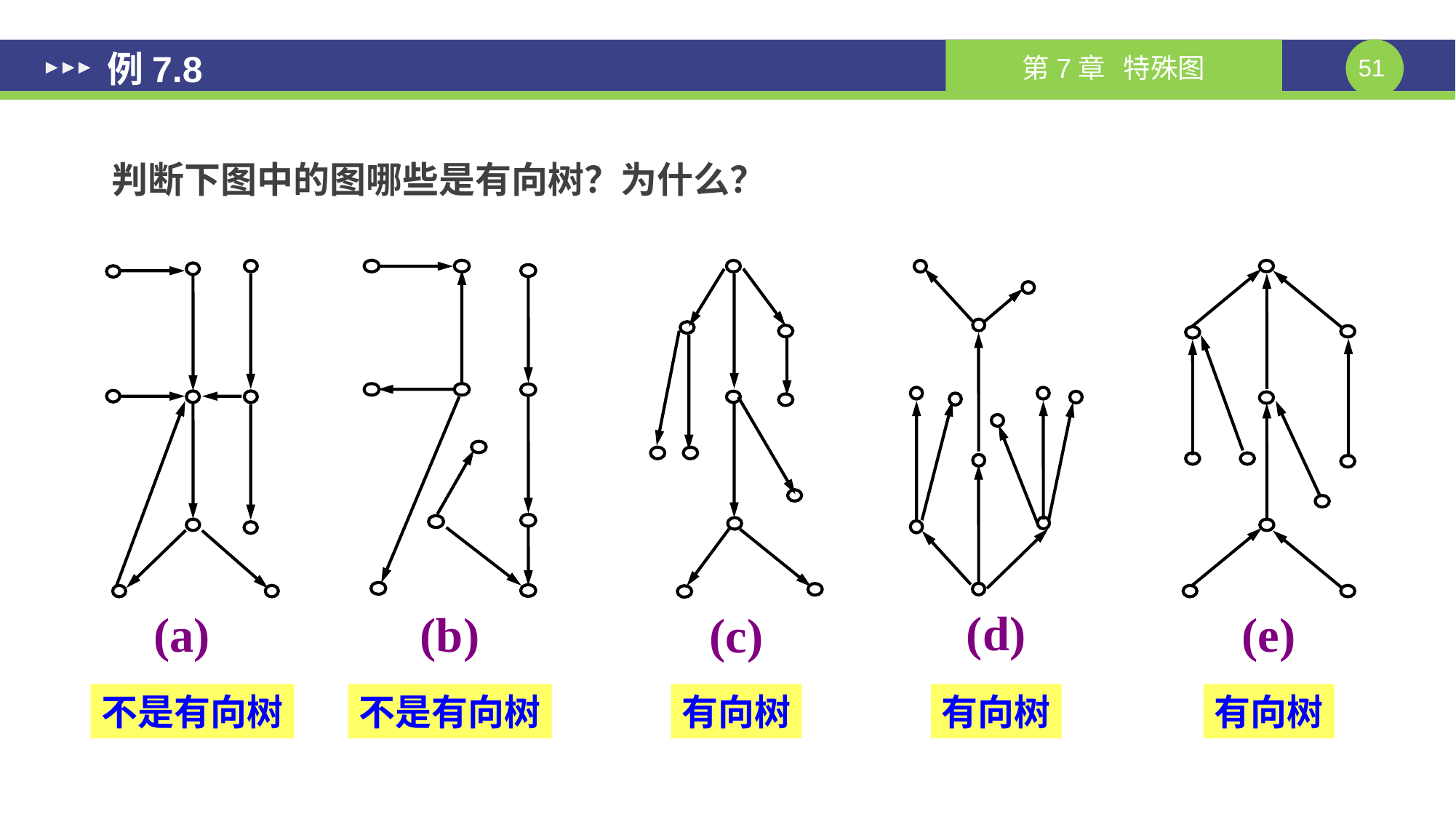

# 例7.8
判断下图中的图哪些是有向树？为什么？

(a)

(b)

(c)

(d)

(e)
不是有向树
不是有向树
有向树
有向树
有向树